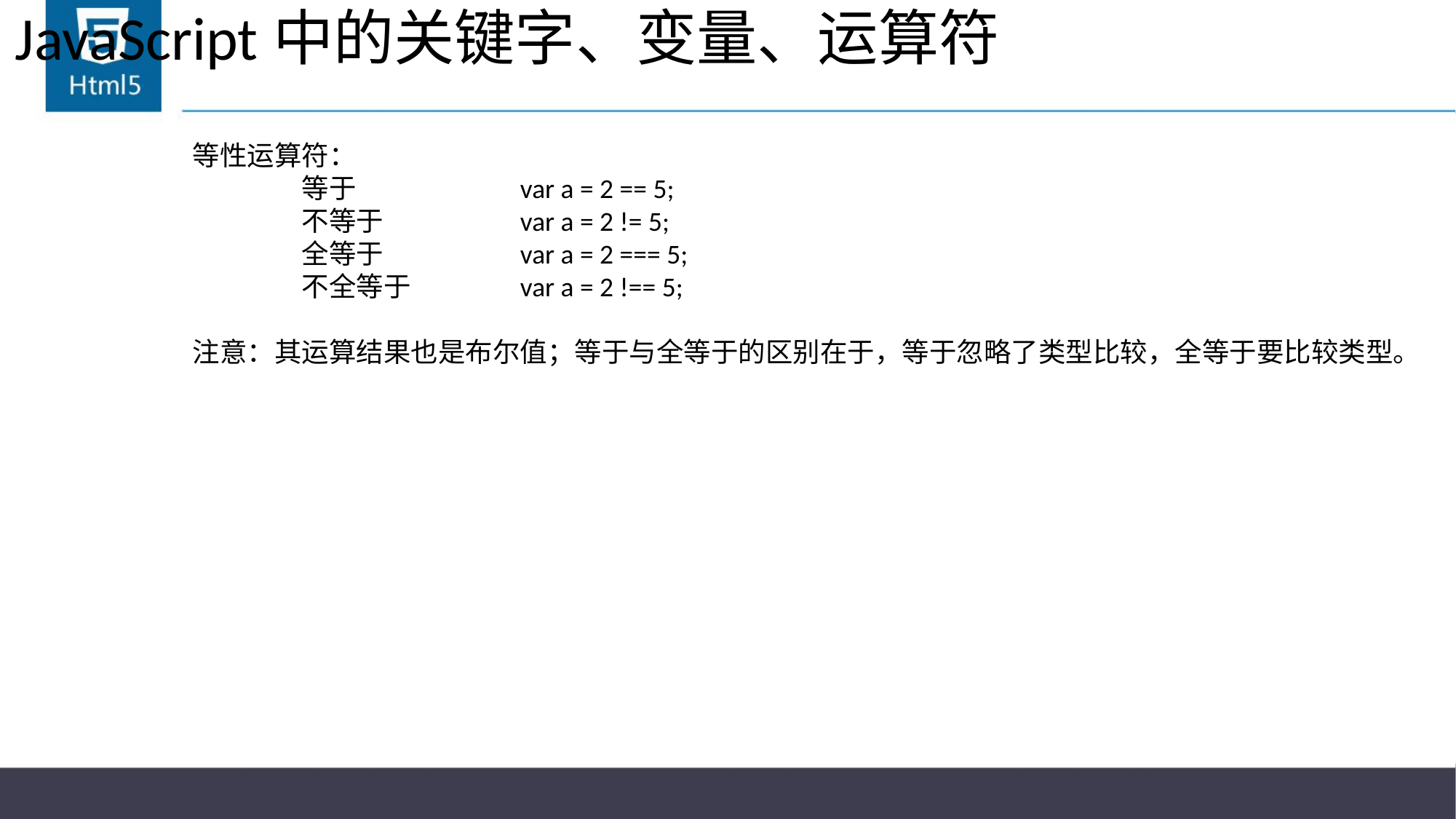

# JavaScript中的关键字、变量、运算符
等性运算符：
	等于		var a = 2 == 5;
	不等于		var a = 2 != 5;
	全等于		var a = 2 === 5;
	不全等于	var a = 2 !== 5;

注意：其运算结果也是布尔值；等于与全等于的区别在于，等于忽略了类型比较，全等于要比较类型。